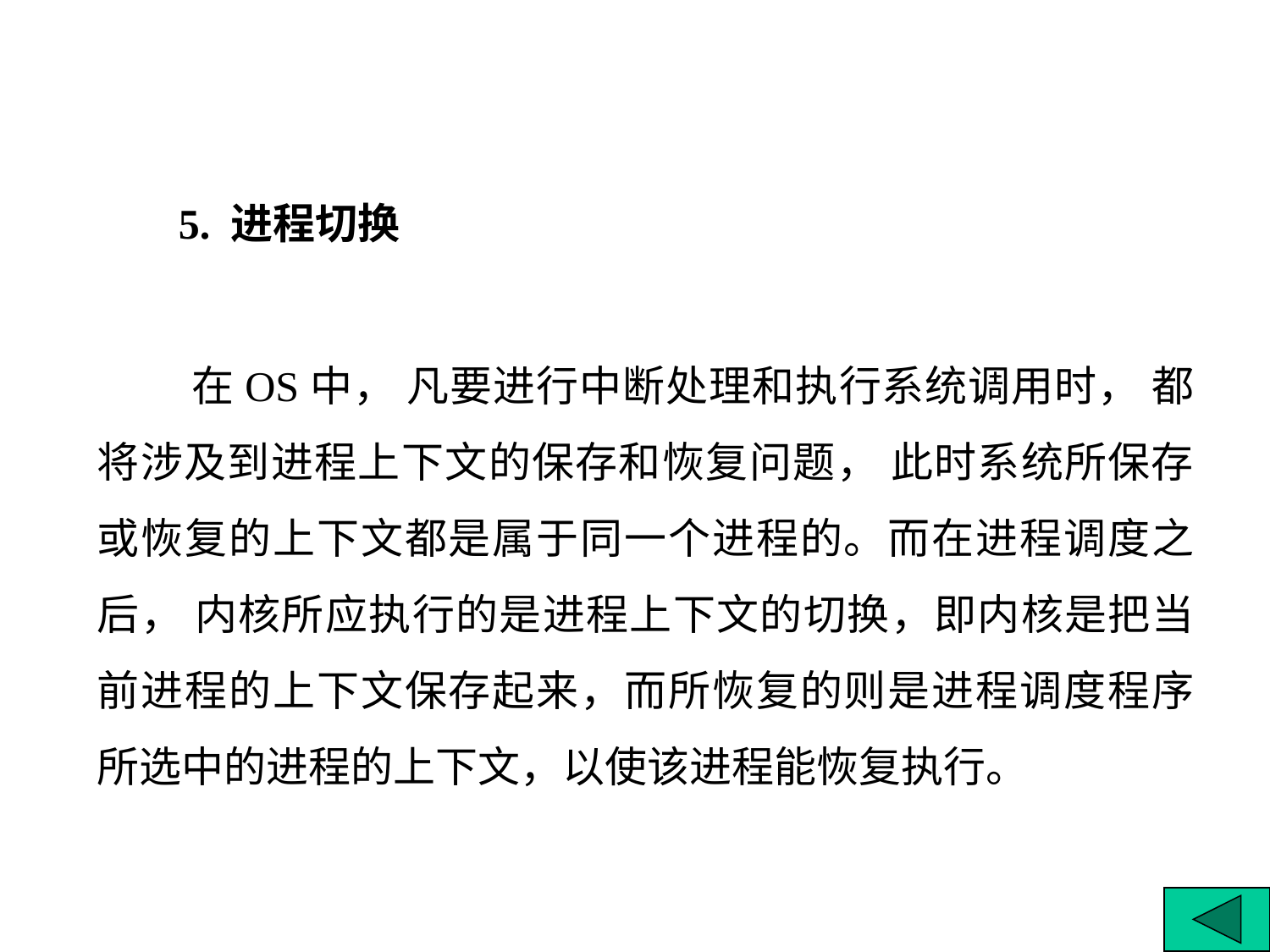

5. 进程切换
        在OS中， 凡要进行中断处理和执行系统调用时， 都将涉及到进程上下文的保存和恢复问题， 此时系统所保存或恢复的上下文都是属于同一个进程的。而在进程调度之后， 内核所应执行的是进程上下文的切换，即内核是把当前进程的上下文保存起来，而所恢复的则是进程调度程序所选中的进程的上下文，以使该进程能恢复执行。